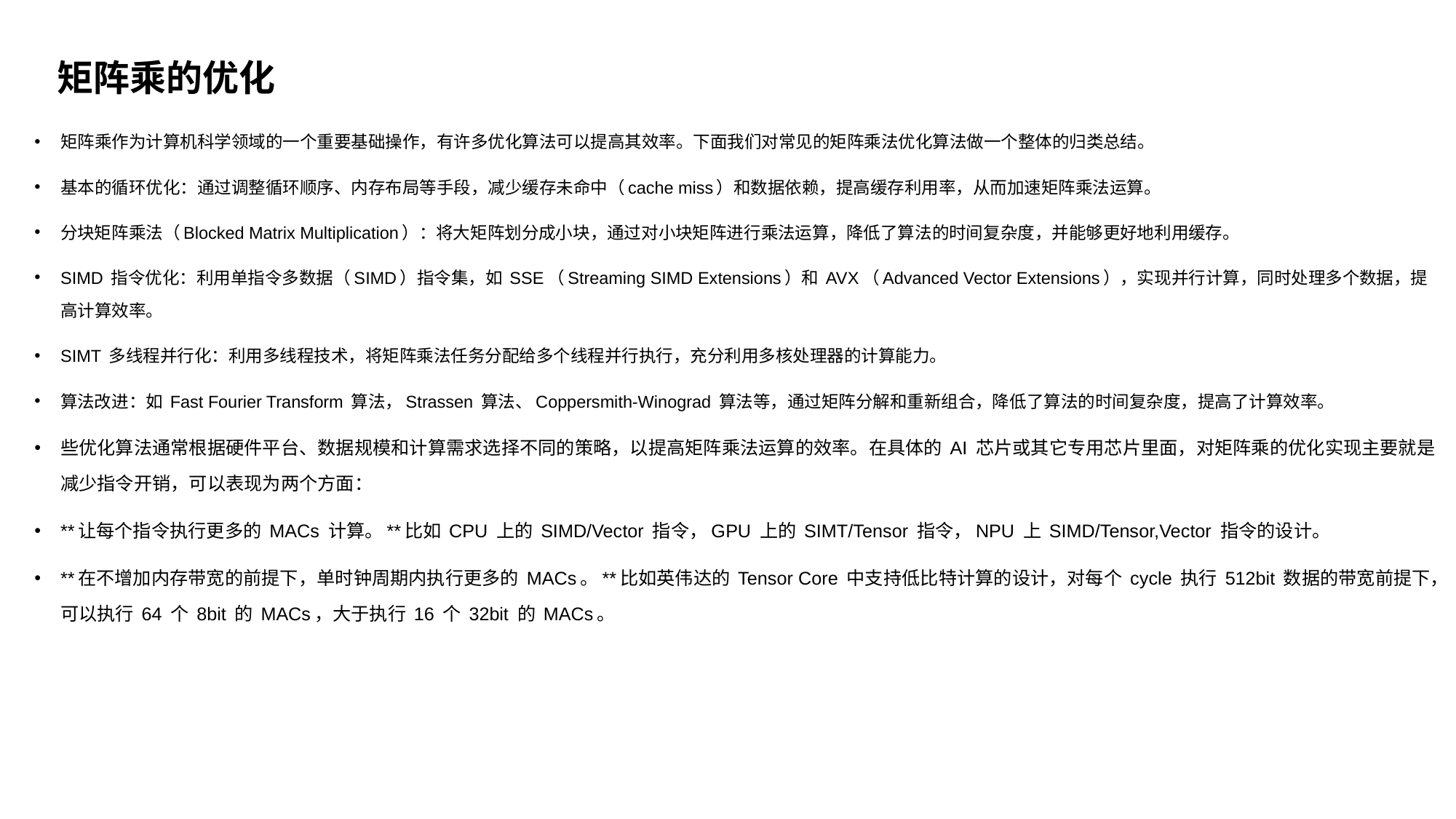

# 矩阵乘的优化
矩阵乘作为计算机科学领域的一个重要基础操作，有许多优化算法可以提高其效率。下面我们对常见的矩阵乘法优化算法做一个整体的归类总结。
基本的循环优化：通过调整循环顺序、内存布局等手段，减少缓存未命中（cache miss）和数据依赖，提高缓存利用率，从而加速矩阵乘法运算。
分块矩阵乘法（Blocked Matrix Multiplication）：将大矩阵划分成小块，通过对小块矩阵进行乘法运算，降低了算法的时间复杂度，并能够更好地利用缓存。
SIMD 指令优化：利用单指令多数据（SIMD）指令集，如 SSE（Streaming SIMD Extensions）和 AVX（Advanced Vector Extensions），实现并行计算，同时处理多个数据，提高计算效率。
SIMT 多线程并行化：利用多线程技术，将矩阵乘法任务分配给多个线程并行执行，充分利用多核处理器的计算能力。
算法改进：如 Fast Fourier Transform 算法，Strassen 算法、Coppersmith-Winograd 算法等，通过矩阵分解和重新组合，降低了算法的时间复杂度，提高了计算效率。
些优化算法通常根据硬件平台、数据规模和计算需求选择不同的策略，以提高矩阵乘法运算的效率。在具体的 AI 芯片或其它专用芯片里面，对矩阵乘的优化实现主要就是减少指令开销，可以表现为两个方面：
**让每个指令执行更多的 MACs 计算。**比如 CPU 上的 SIMD/Vector 指令，GPU 上的 SIMT/Tensor 指令，NPU 上 SIMD/Tensor,Vector 指令的设计。
**在不增加内存带宽的前提下，单时钟周期内执行更多的 MACs。**比如英伟达的 Tensor Core 中支持低比特计算的设计，对每个 cycle 执行 512bit 数据的带宽前提下，可以执行 64 个 8bit 的 MACs，大于执行 16 个 32bit 的 MACs。